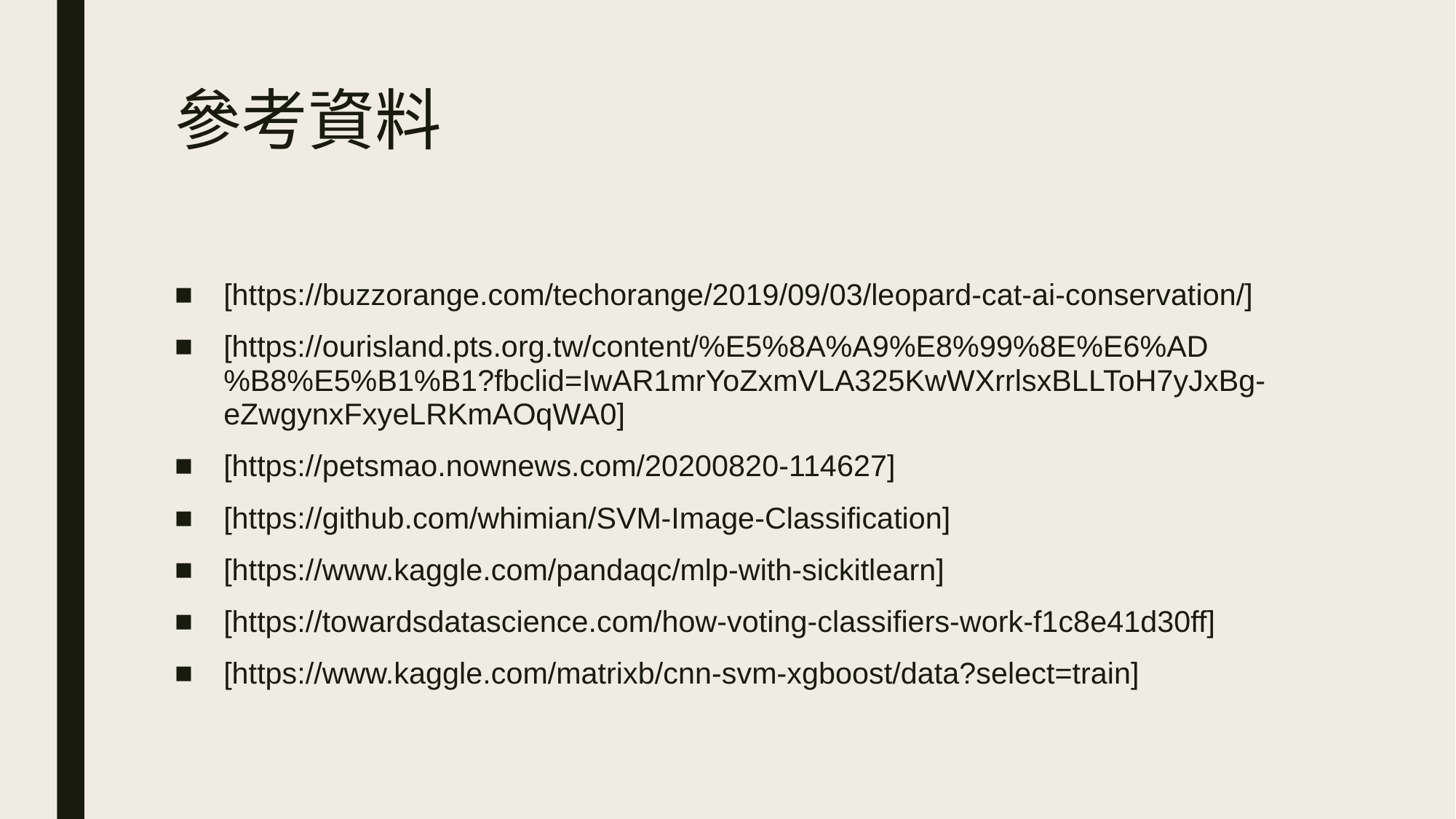

# 參考資料
[https://buzzorange.com/techorange/2019/09/03/leopard-cat-ai-conservation/]
[https://ourisland.pts.org.tw/content/%E5%8A%A9%E8%99%8E%E6%AD%B8%E5%B1%B1?fbclid=IwAR1mrYoZxmVLA325KwWXrrlsxBLLToH7yJxBg-eZwgynxFxyeLRKmAOqWA0]
[https://petsmao.nownews.com/20200820-114627]
[https://github.com/whimian/SVM-Image-Classification]
[https://www.kaggle.com/pandaqc/mlp-with-sickitlearn]
[https://towardsdatascience.com/how-voting-classifiers-work-f1c8e41d30ff]
[https://www.kaggle.com/matrixb/cnn-svm-xgboost/data?select=train]